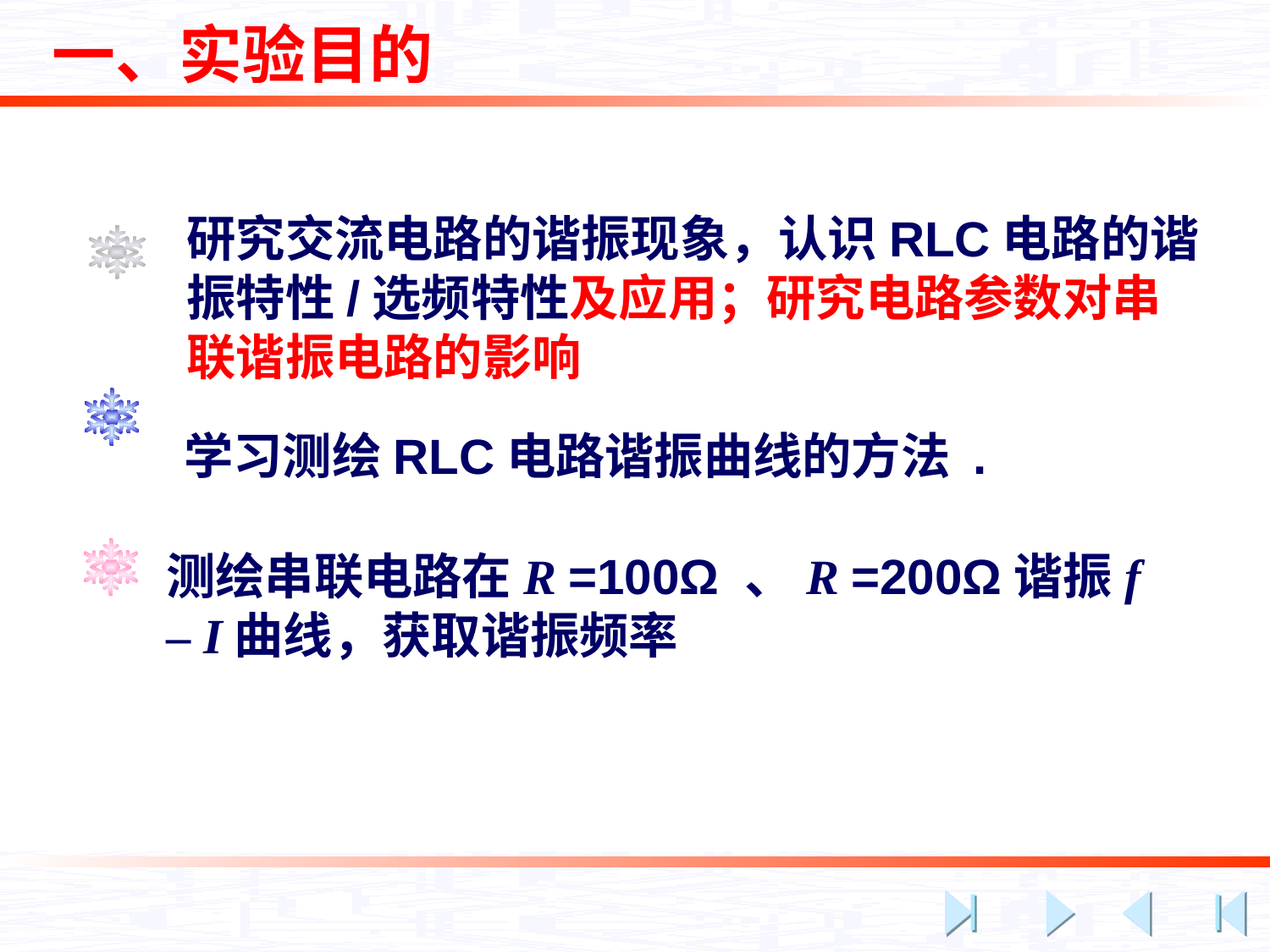

一、实验目的
研究交流电路的谐振现象，认识RLC电路的谐振特性/选频特性及应用；研究电路参数对串联谐振电路的影响

学习测绘RLC电路谐振曲线的方法 .
测绘串联电路在R =100Ω 、R =200Ω谐振f – I曲线，获取谐振频率